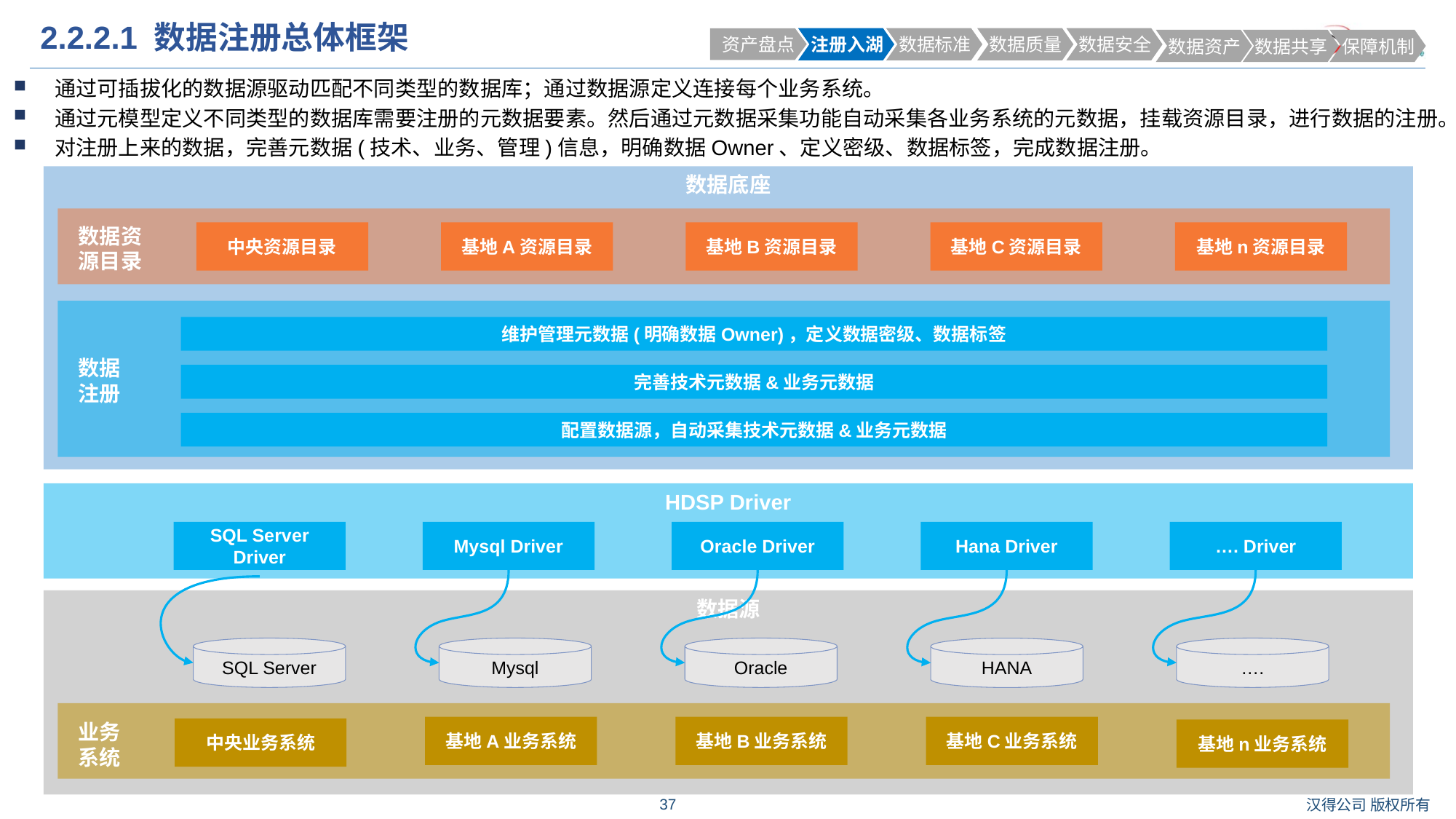

# 2.2.2.1 数据注册总体框架
  资产盘点
  注册入湖
  数据标准
  数据质量
  数据安全
  数据资产
  数据共享
  保障机制
通过可插拔化的数据源驱动匹配不同类型的数据库；通过数据源定义连接每个业务系统。
通过元模型定义不同类型的数据库需要注册的元数据要素。然后通过元数据采集功能自动采集各业务系统的元数据，挂载资源目录，进行数据的注册。
对注册上来的数据，完善元数据(技术、业务、管理)信息，明确数据Owner、定义密级、数据标签，完成数据注册。
数据底座

数据资源目录
中央资源目录
基地A资源目录
基地B资源目录
基地C资源目录
基地n资源目录

维护管理元数据(明确数据Owner)，定义数据密级、数据标签
数据
注册
完善技术元数据&业务元数据
配置数据源，自动采集技术元数据&业务元数据
HDSP Driver
SQL Server Driver
Mysql Driver
Oracle Driver
Hana Driver
…. Driver
数据源
SQL Server
Oracle
….
Mysql
HANA

业务
系统
基地A业务系统
基地B业务系统
基地C业务系统
中央业务系统
基地n业务系统